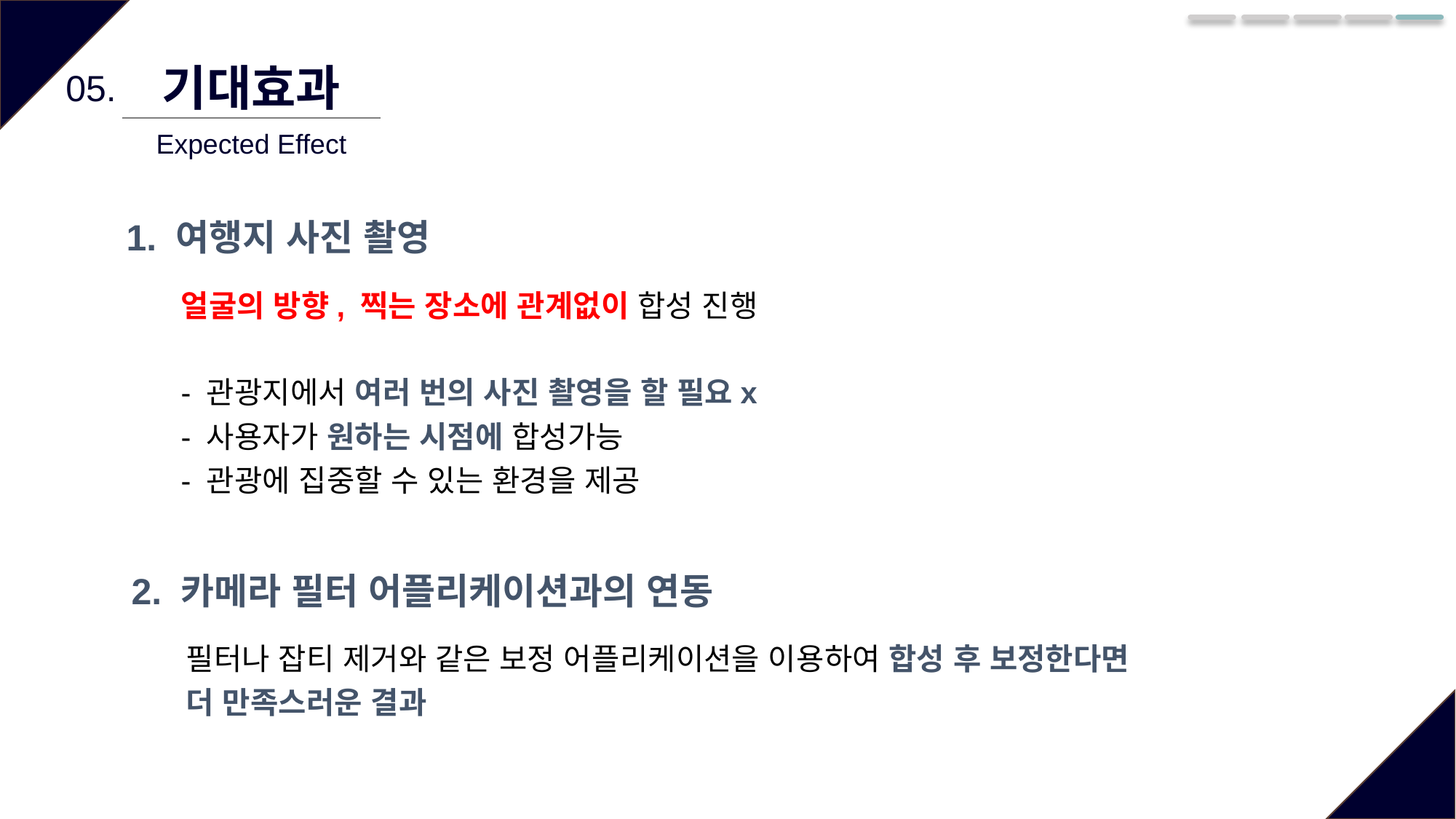

기대효과
05.
Expected Effect
1. 여행지 사진 촬영

얼굴의 방향, 찍는 장소에 관계없이 합성 진행

- 관광지에서 여러 번의 사진 촬영을 할 필요x
- 사용자가 원하는 시점에 합성가능
- 관광에 집중할 수 있는 환경을 제공

2. 카메라 필터 어플리케이션과의 연동

필터나 잡티 제거와 같은 보정 어플리케이션을 이용하여 합성 후 보정한다면
더 만족스러운 결과